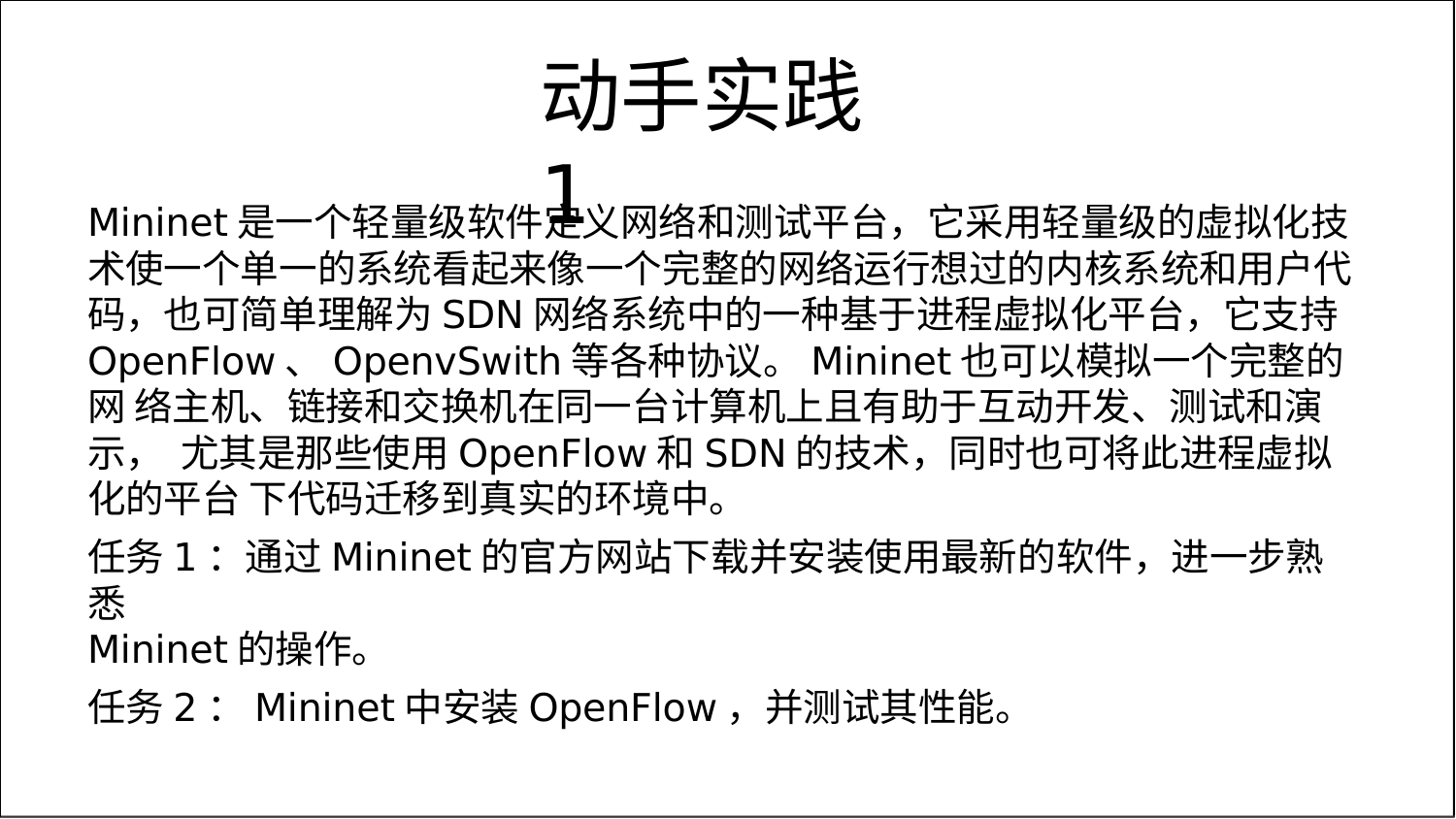

# 动手实践1
Mininet是一个轻量级软件定义网络和测试平台，它采用轻量级的虚拟化技 术使一个单一的系统看起来像一个完整的网络运行想过的内核系统和用户代 码，也可简单理解为SDN网络系统中的一种基于进程虚拟化平台，它支持
OpenFlow、OpenvSwith等各种协议。Mininet也可以模拟一个完整的网 络主机、链接和交换机在同一台计算机上且有助于互动开发、测试和演示，  尤其是那些使用OpenFlow和SDN的技术，同时也可将此进程虚拟化的平台 下代码迁移到真实的环境中。
任务1：通过Mininet的官方网站下载并安装使用最新的软件，进一步熟悉
Mininet的操作。
任务2：Mininet中安装OpenFlow，并测试其性能。